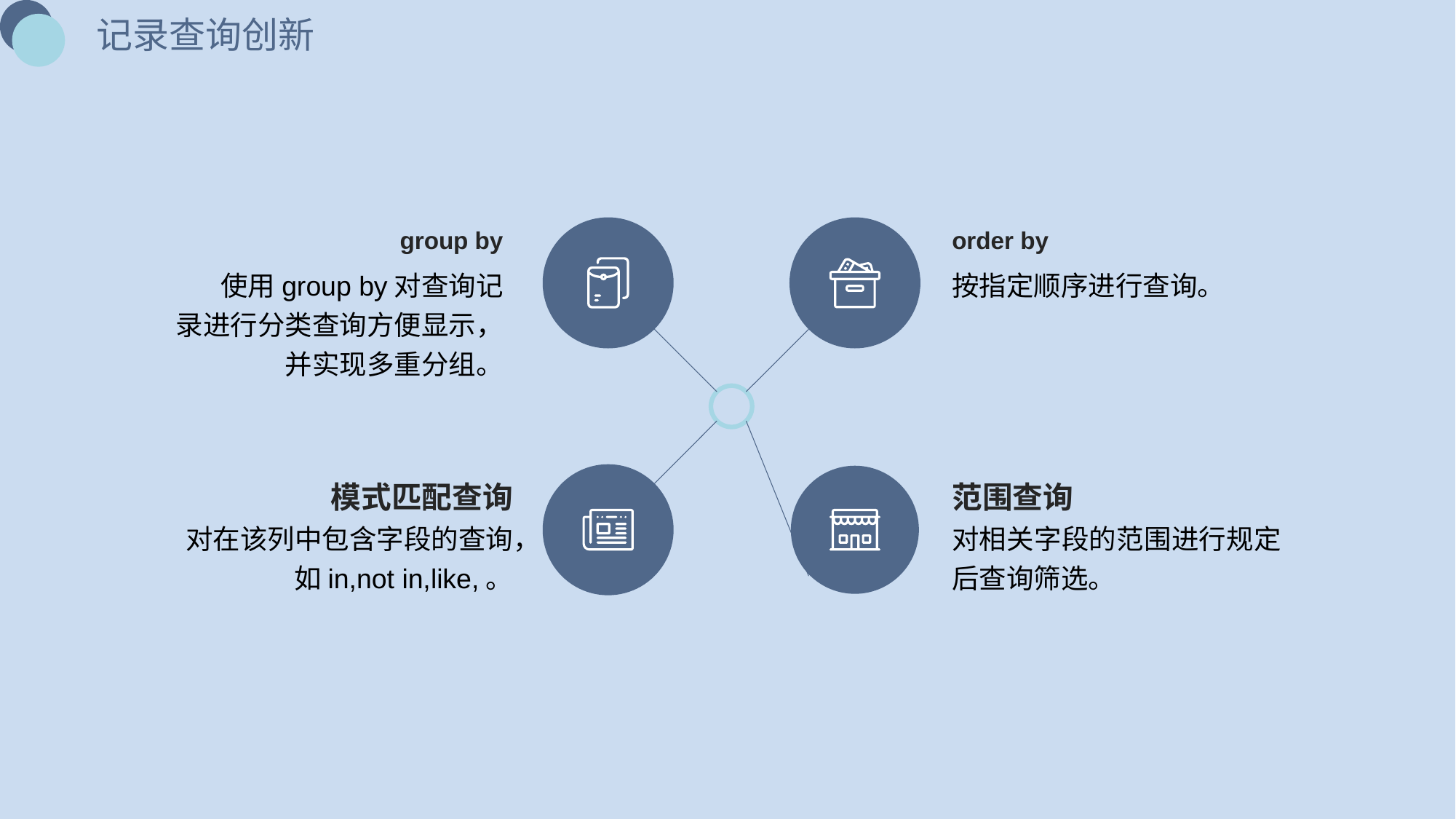

记录查询创新

group by
   使用group by对查询记录进行分类查询方便显示，并实现多重分组。
order by
按指定顺序进行查询。
模式匹配查询
对在该列中包含字段的查询，如in,not in,like,。
范围查询
对相关字段的范围进行规定后查询筛选。